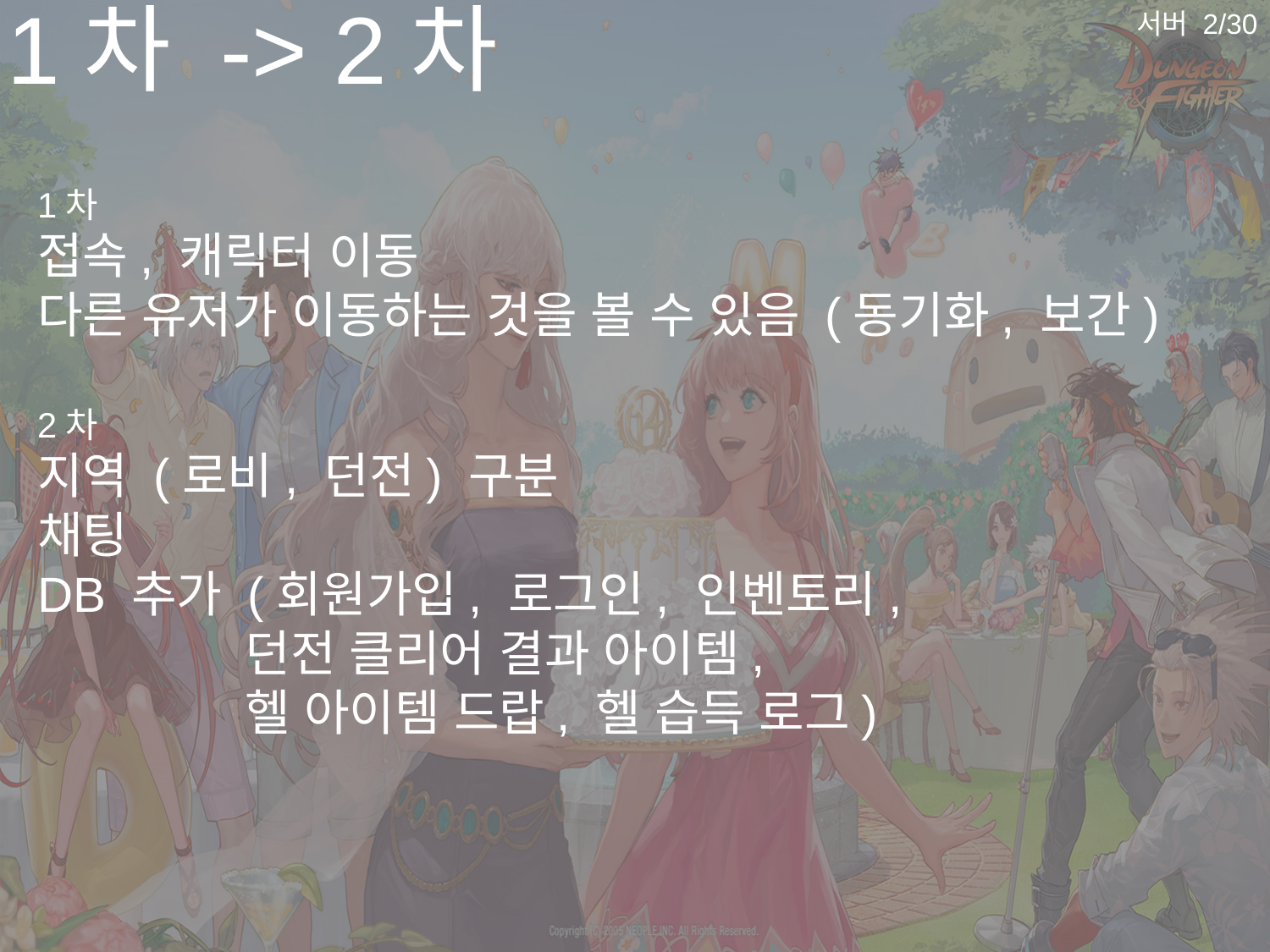

서버 2/30
1차 -> 2차
1차
접속, 캐릭터 이동
다른 유저가 이동하는 것을 볼 수 있음 (동기화, 보간)

2차
지역 (로비, 던전) 구분
채팅
DB 추가 (회원가입, 로그인, 인벤토리,
	     던전 클리어 결과 아이템,
	     헬 아이템 드랍, 헬 습득 로그)